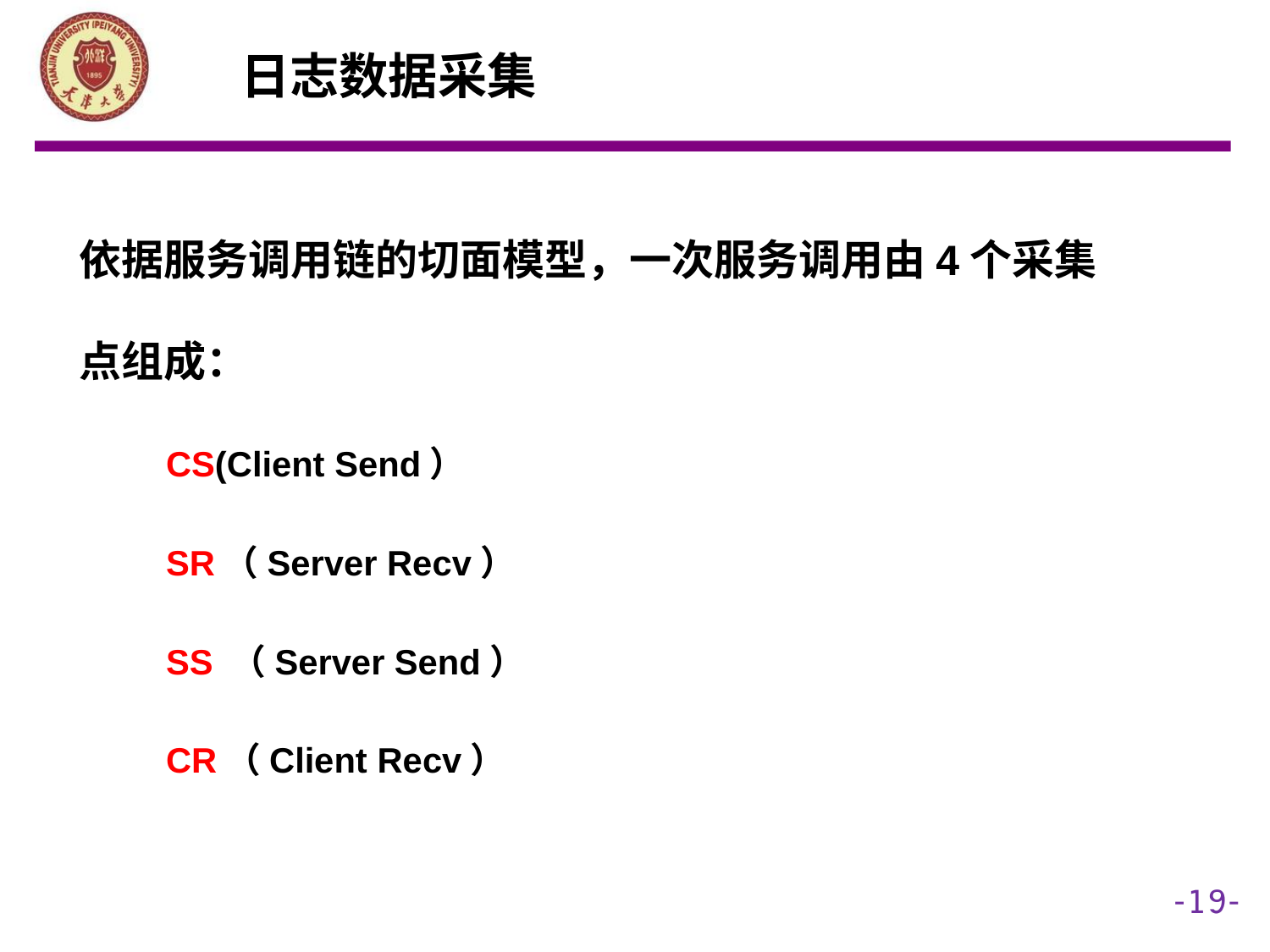

日志数据采集

依据服务调用链的切面模型，一次服务调用由4个采集点组成：
CS(Client Send）
SR（Server Recv）
SS （Server Send）
CR（Client Recv）